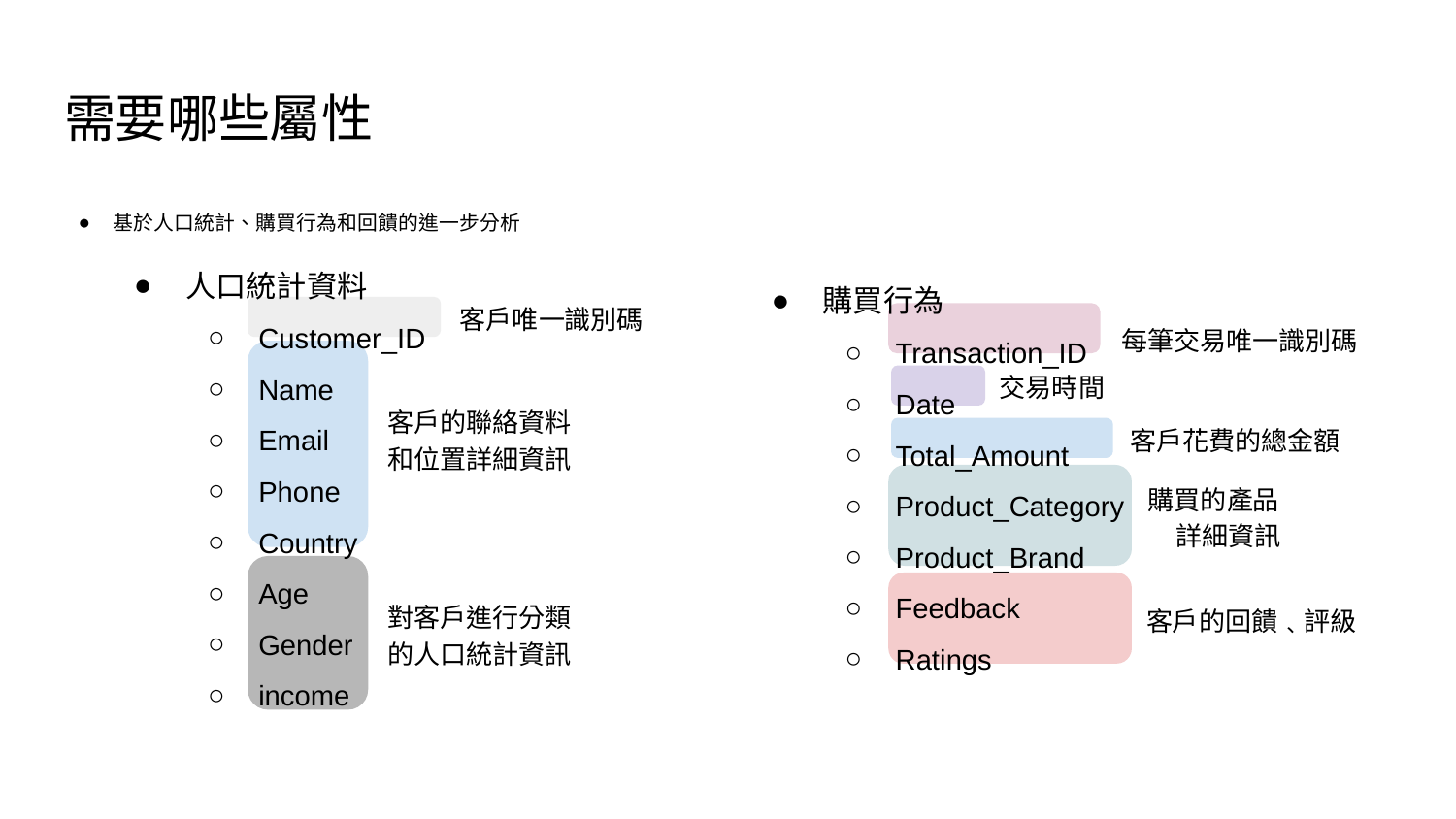

# 需要哪些屬性
基於人口統計、購買行為和回饋的進一步分析
人口統計資料
Customer_ID
Name
Email
Phone
Country
Age
Gender
income
購買行為
Transaction_ID
Date
Total_Amount
Product_Category
Product_Brand
Feedback
Ratings
客戶唯一識別碼

每筆交易唯一識別碼

交易時間

客戶花費的總金額
客戶的聯絡資料和位置詳細資訊

購買的產品     詳細資訊

客戶的回饋﹑評級
對客戶進行分類的人口統計資訊